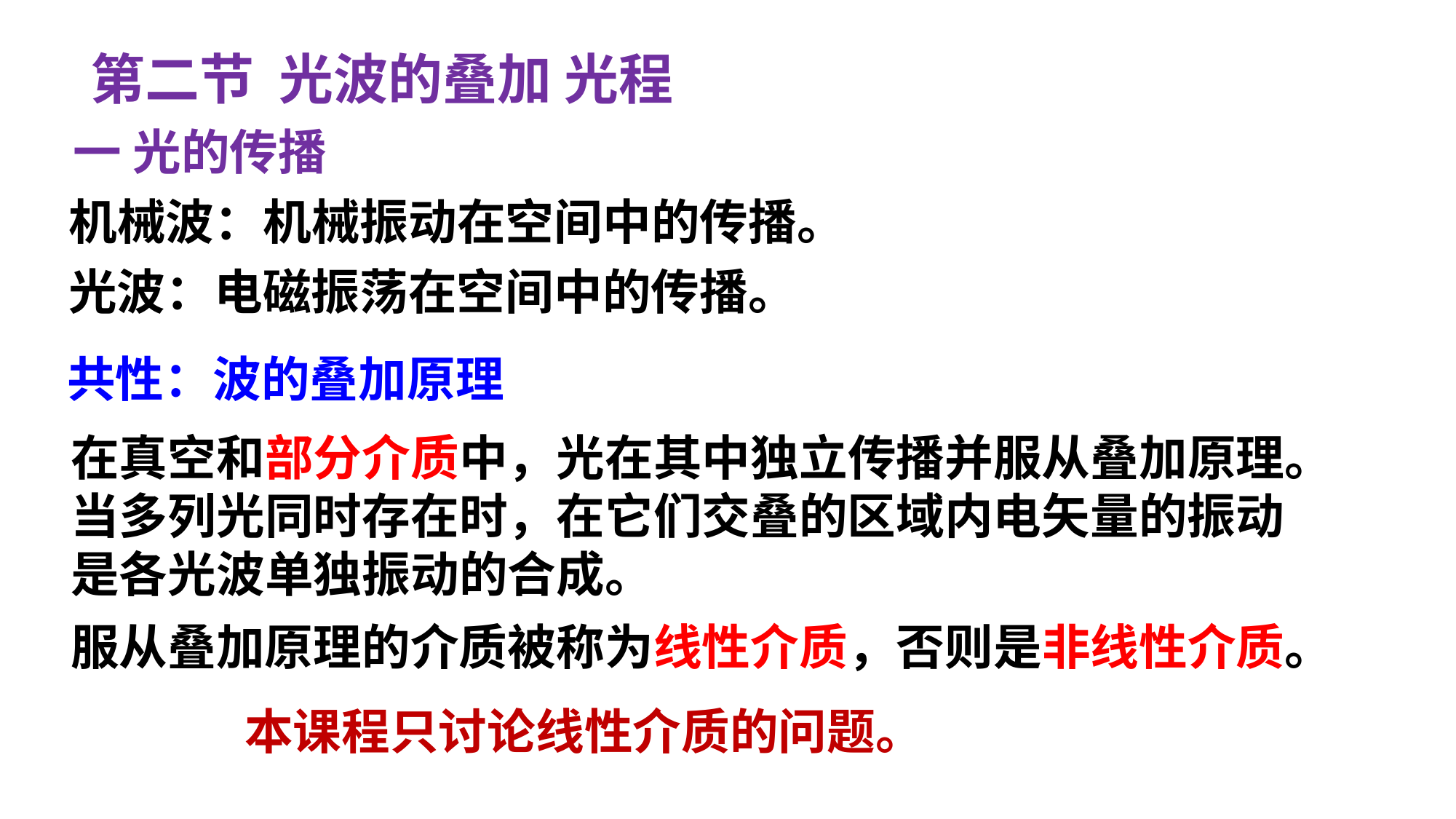

第二节  光波的叠加 光程
一 光的传播
机械波：机械振动在空间中的传播。
光波：电磁振荡在空间中的传播。
共性：波的叠加原理
在真空和部分介质中，光在其中独立传播并服从叠加原理。
当多列光同时存在时，在它们交叠的区域内电矢量的振动
是各光波单独振动的合成。
服从叠加原理的介质被称为线性介质，否则是非线性介质。
本课程只讨论线性介质的问题。